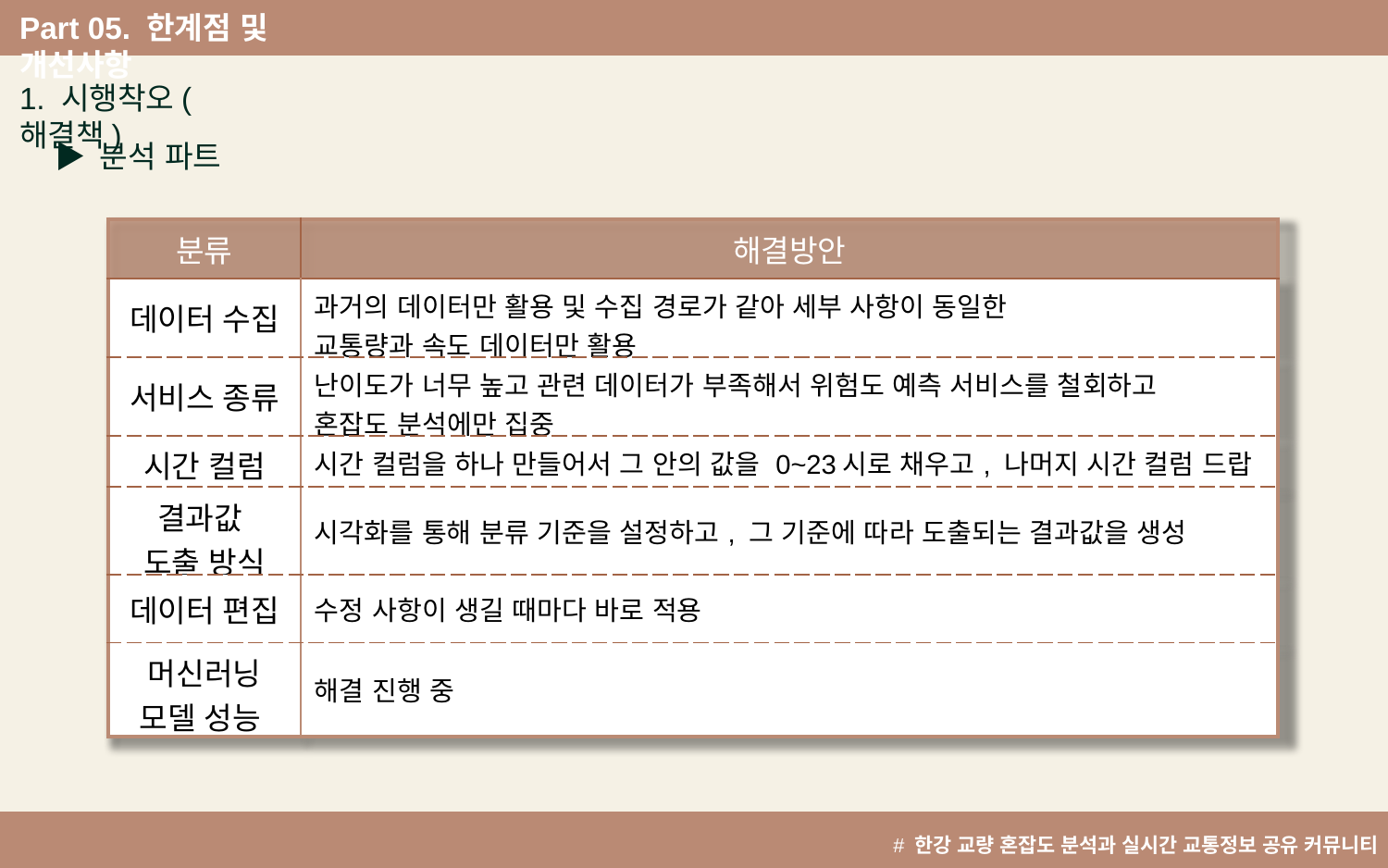

Part 05. 한계점 및 개선사항
^
1. 시행착오(해결책)
▶ 분석 파트
| 분류 | 해결방안 |
| --- | --- |
| 데이터 수집 | 과거의 데이터만 활용 및 수집 경로가 같아 세부 사항이 동일한 교통량과 속도 데이터만 활용 |
| 서비스 종류 | 난이도가 너무 높고 관련 데이터가 부족해서 위험도 예측 서비스를 철회하고 혼잡도 분석에만 집중 |
| 시간 컬럼 | 시간 컬럼을 하나 만들어서 그 안의 값을 0~23시로 채우고, 나머지 시간 컬럼 드랍 |
| 결과값 도출 방식 | 시각화를 통해 분류 기준을 설정하고, 그 기준에 따라 도출되는 결과값을 생성 |
| 데이터 편집 | 수정 사항이 생길 때마다 바로 적용 |
| 머신러닝 모델 성능 | 해결 진행 중 |
# 한강 교량 혼잡도 분석과 실시간 교통정보 공유 커뮤니티 개발